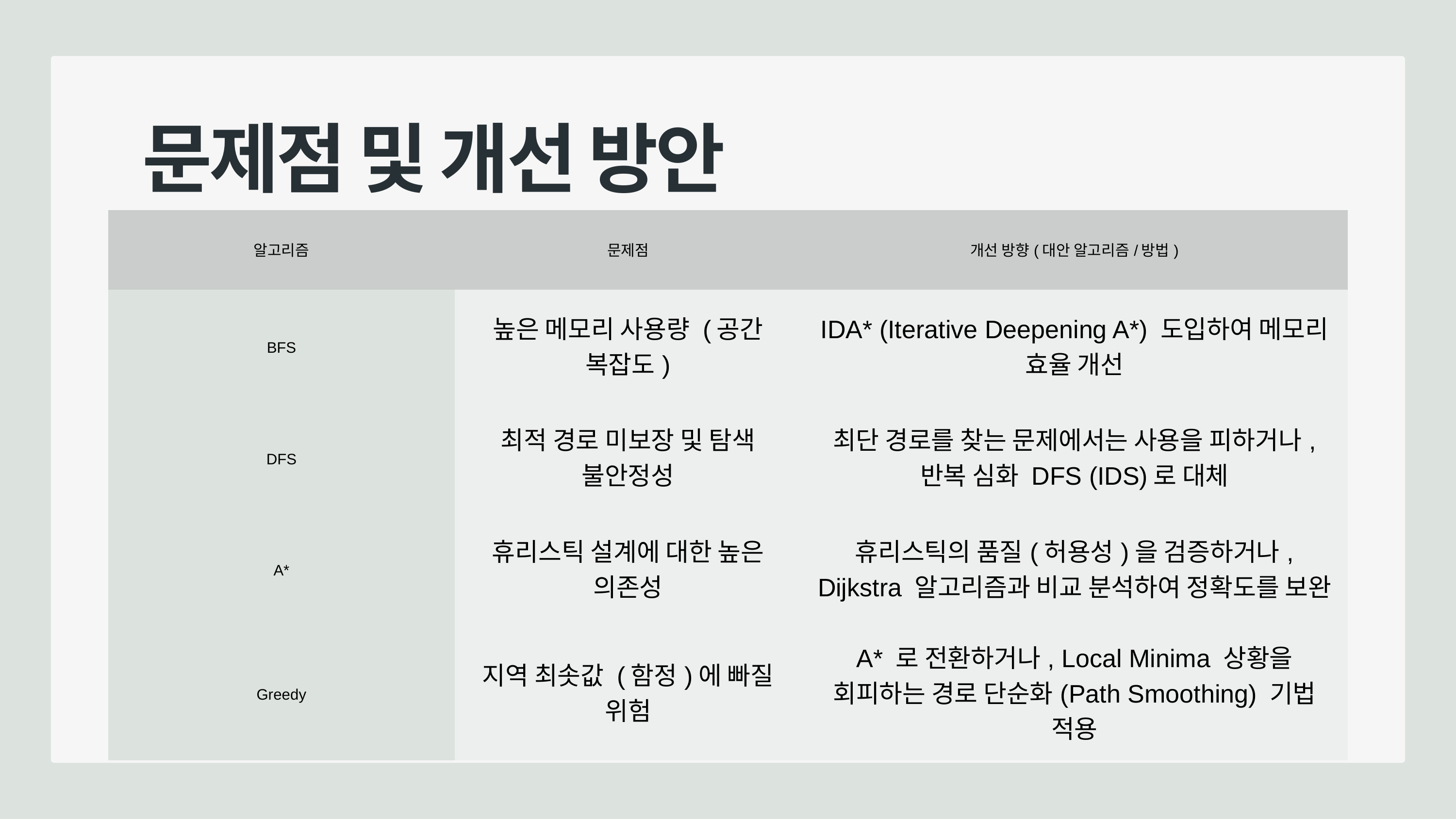

문제점 및 개선 방안
| 알고리즘 | 문제점 | 개선 방향(대안 알고리즘/방법) |
| --- | --- | --- |
| BFS | 높은 메모리 사용량 (공간 복잡도) | IDA\* (Iterative Deepening A\*) 도입하여 메모리 효율 개선 |
| DFS | 최적 경로 미보장 및 탐색 불안정성 | 최단 경로를 찾는 문제에서는 사용을 피하거나, 반복 심화 DFS (IDS)로 대체 |
| A\* | 휴리스틱 설계에 대한 높은 의존성 | 휴리스틱의 품질(허용성)을 검증하거나, Dijkstra 알고리즘과 비교 분석하여 정확도를 보완 |
| Greedy | 지역 최솟값 (함정)에 빠질 위험 | A\* 로 전환하거나, Local Minima 상황을 회피하는 경로 단순화(Path Smoothing) 기법 적용 |